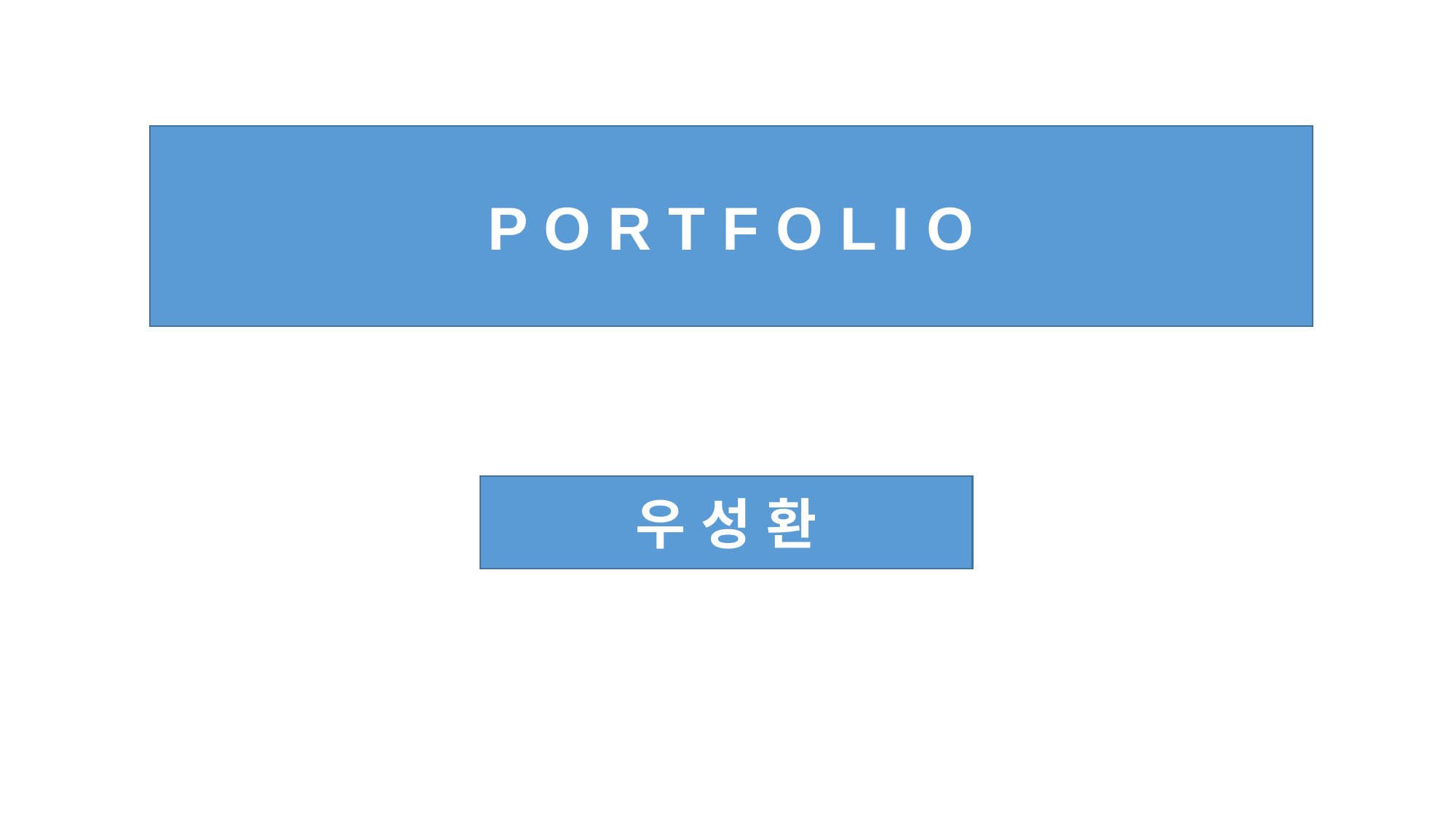

Contents
P O R T F O L I O
우 성 환